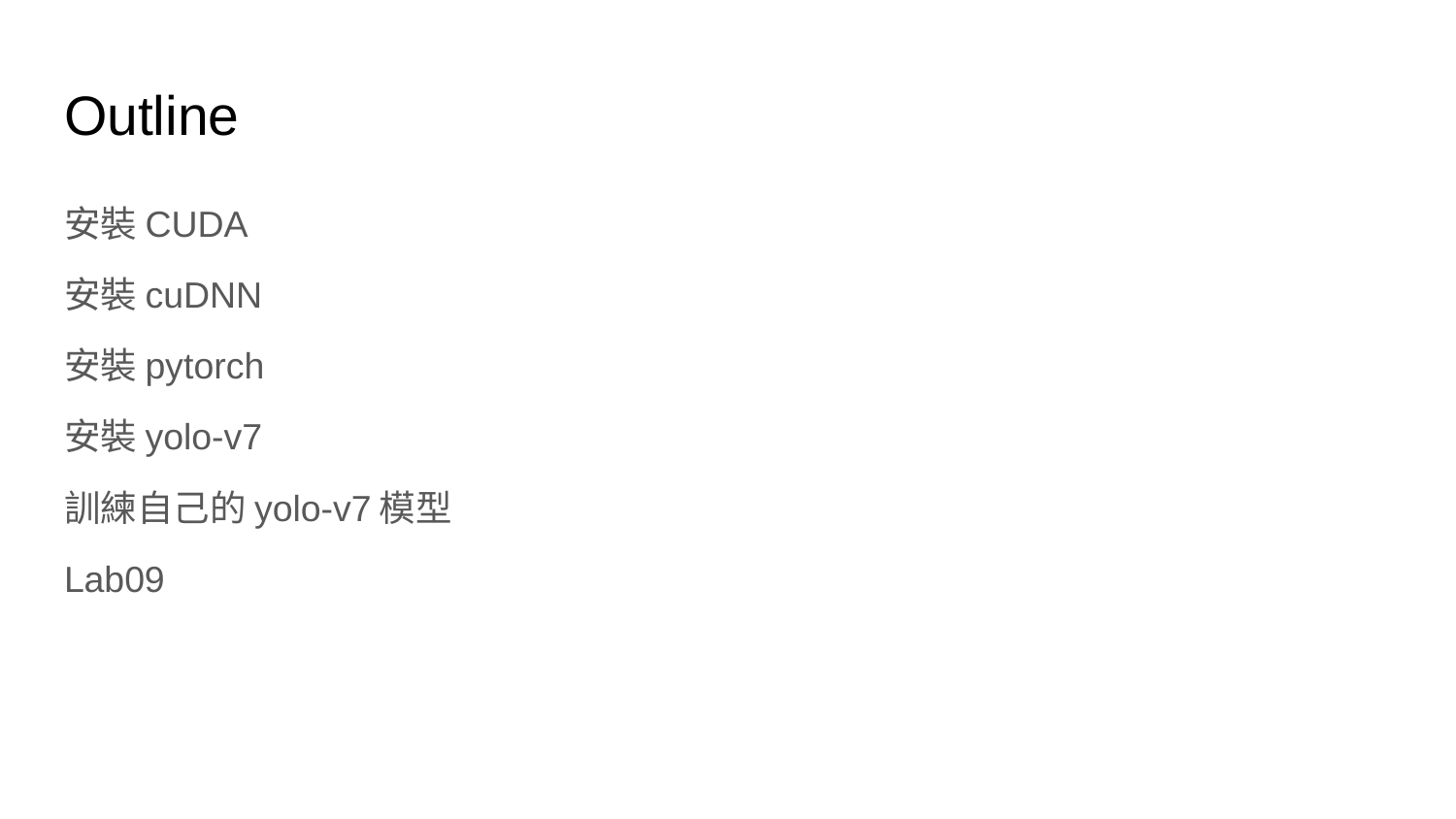

# Outline
安裝CUDA
安裝cuDNN
安裝pytorch
安裝yolo-v7
訓練自己的yolo-v7模型
Lab09